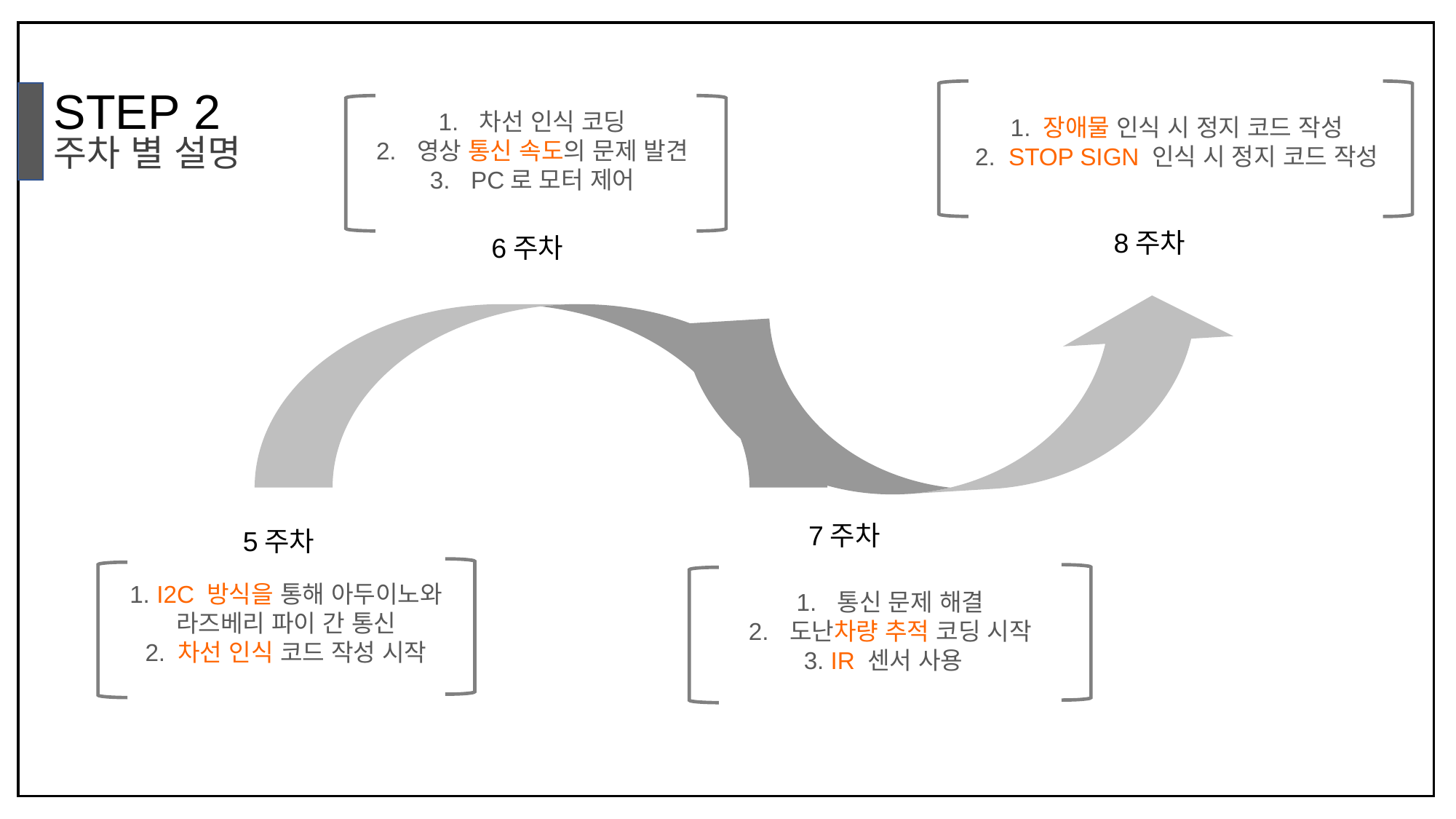

STEP 2

차선 인식 코딩
영상 통신 속도의 문제 발견
PC로 모터 제어
1. 장애물 인식 시 정지 코드 작성
2.  STOP SIGN 인식 시 정지 코드 작성

주차 별 설명
8주차
6주차
7주차
5주차

1. I2C 방식을 통해 아두이노와
라즈베리 파이 간 통신
2. 차선 인식 코드 작성 시작

통신 문제 해결
도난차량 추적 코딩 시작
3. IR 센서 사용